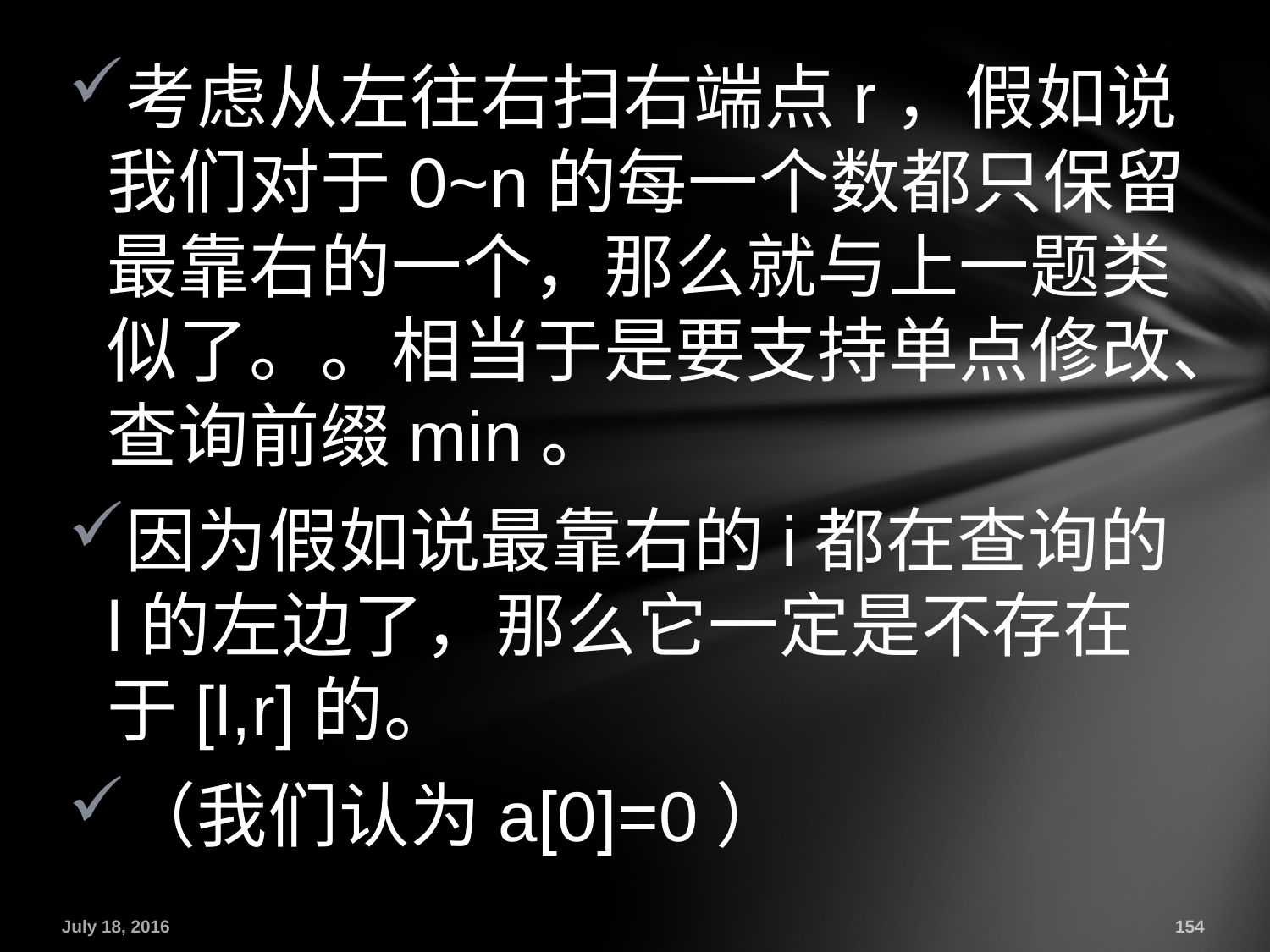

考虑从左往右扫右端点r，假如说我们对于0~n的每一个数都只保留最靠右的一个，那么就与上一题类似了。。相当于是要支持单点修改、查询前缀min。
因为假如说最靠右的i都在查询的l的左边了，那么它一定是不存在于[l,r]的。
（我们认为a[0]=0）
July 18, 2016

154